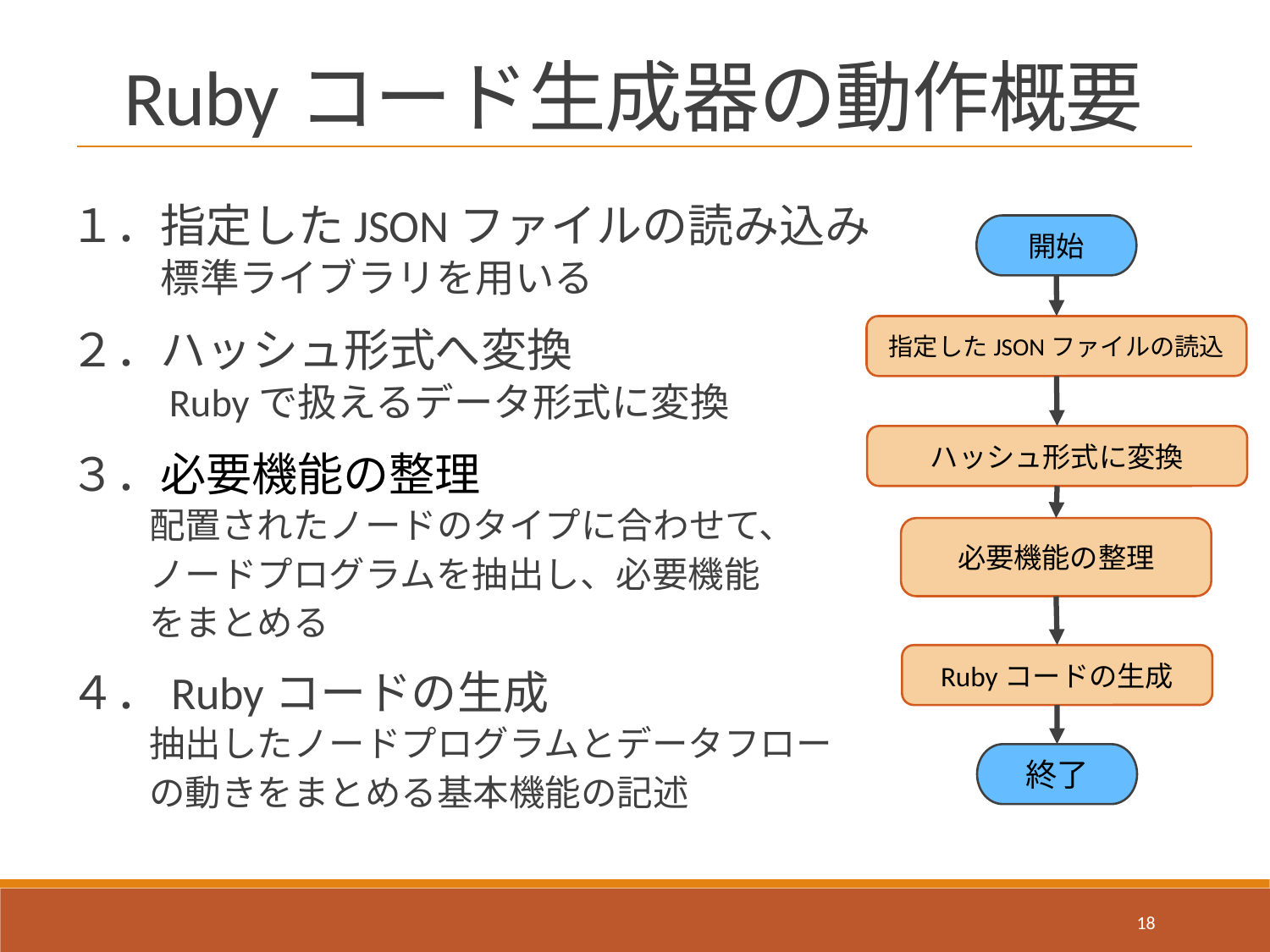

Rubyコード生成器の動作概要
１．指定したJSONファイルの読み込み
　標準ライブラリを用いる
２．ハッシュ形式へ変換
　Rubyで扱えるデータ形式に変換
３．必要機能の整理
配置されたノードのタイプに合わせて、
ノードプログラムを抽出し、必要機能
をまとめる
４．Rubyコードの生成
抽出したノードプログラムとデータフロー
の動きをまとめる基本機能の記述
開始
指定したJSONファイルの読込
ハッシュ形式に変換
必要機能の整理
Rubyコードの生成
終了
18